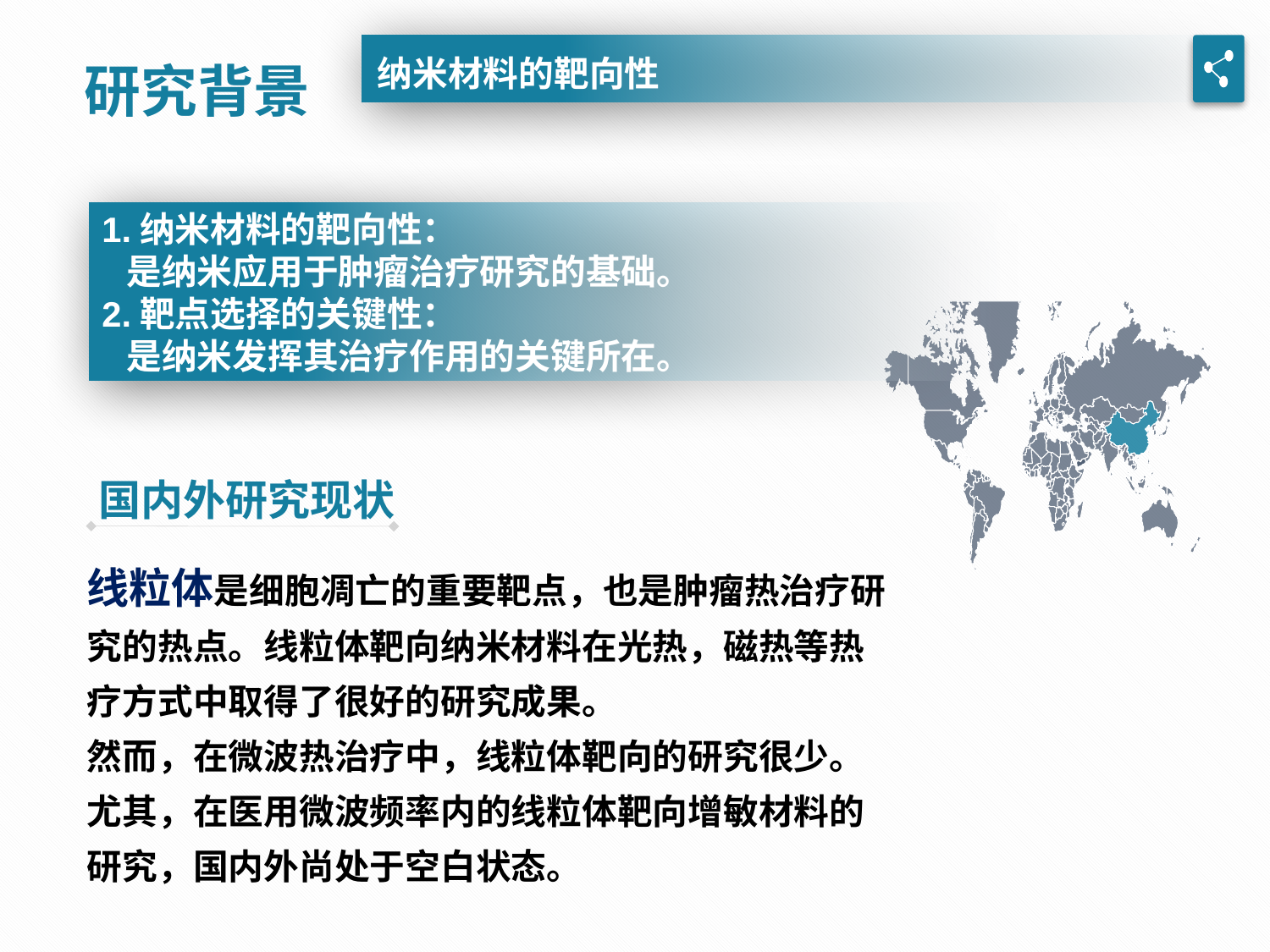

研究背景

纳米材料的靶向性

1.纳米材料的靶向性：
  是纳米应用于肿瘤治疗研究的基础。
2.靶点选择的关键性：
  是纳米发挥其治疗作用的关键所在。

国内外研究现状
线粒体是细胞凋亡的重要靶点，也是肿瘤热治疗研究的热点。线粒体靶向纳米材料在光热，磁热等热疗方式中取得了很好的研究成果。
然而，在微波热治疗中，线粒体靶向的研究很少。
尤其，在医用微波频率内的线粒体靶向增敏材料的研究，国内外尚处于空白状态。